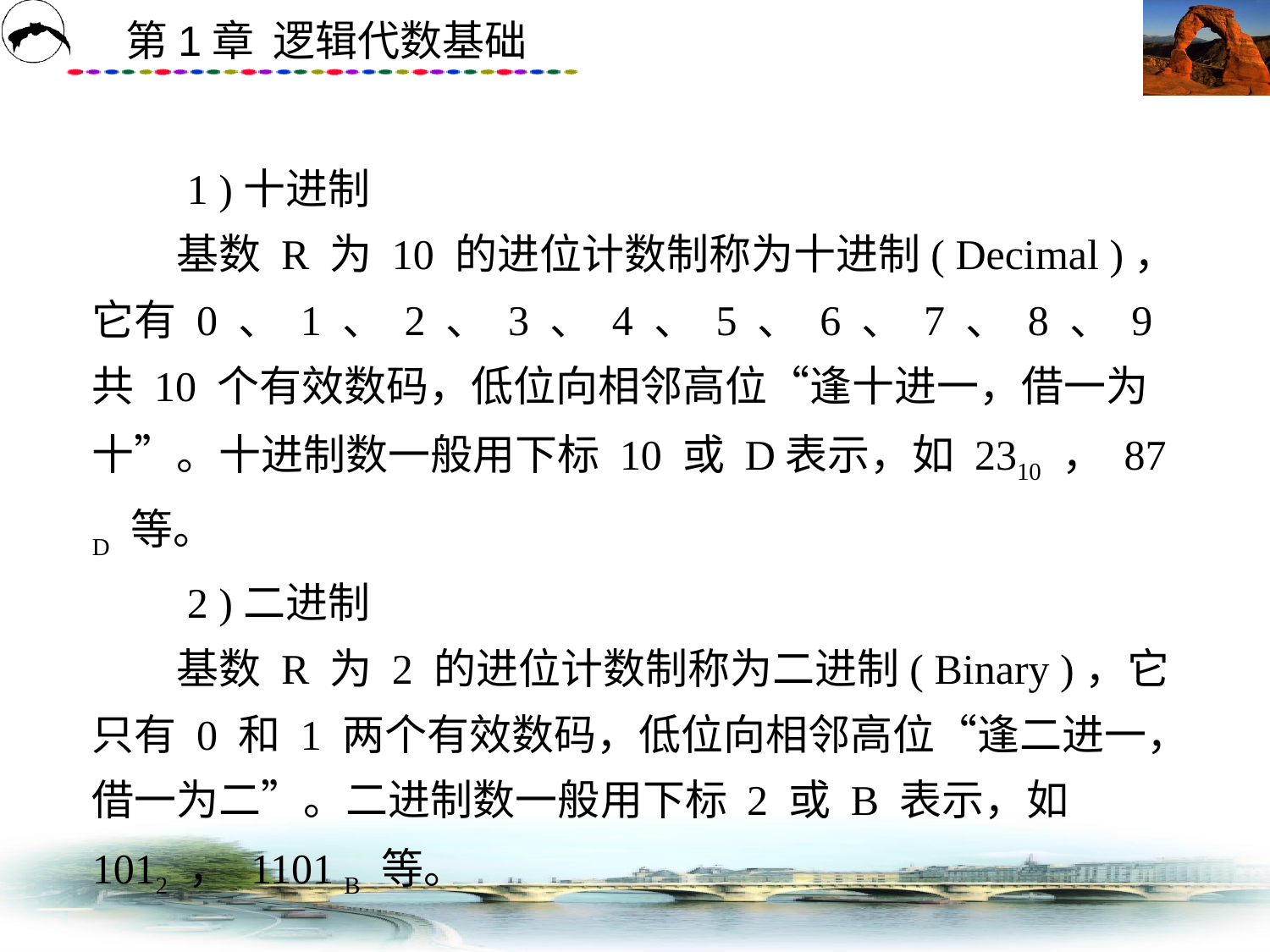

# 1 )十进制 　　基数 R 为 10 的进位计数制称为十进制( Decimal )，它有 0 、 1 、 2 、 3 、 4 、 5 、 6 、 7 、 8 、 9共 10 个有效数码，低位向相邻高位“逢十进一，借一为十”。十进制数一般用下标 10 或 D表示，如 2310 ， 87 D 等。 　　2 )二进制 　　基数 R 为 2 的进位计数制称为二进制( Binary )，它只有 0 和 1 两个有效数码，低位向相邻高位“逢二进一，借一为二”。二进制数一般用下标 2 或 B 表示，如 1012 ， 1101 B 等。